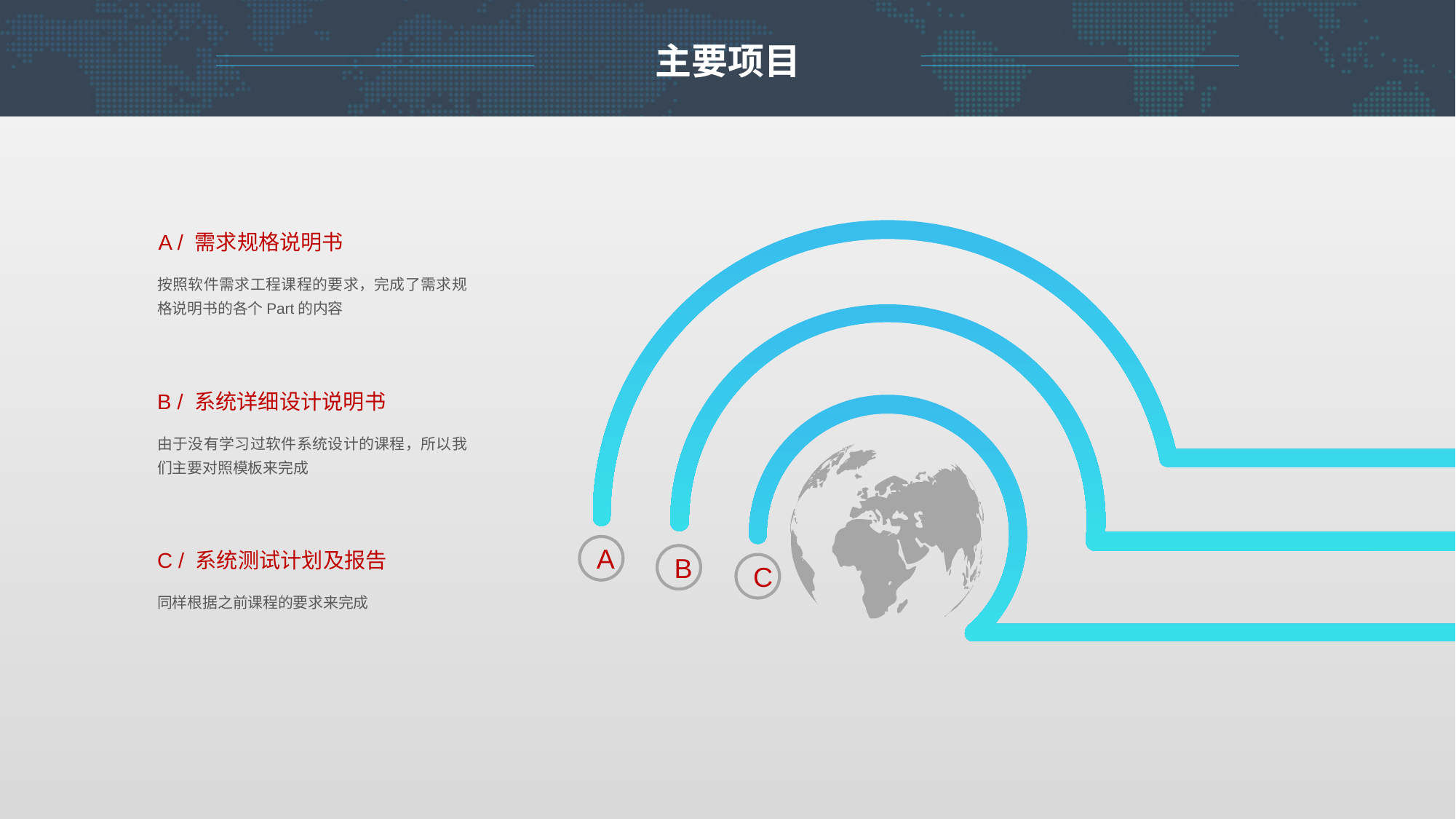

主要项目

A / 需求规格说明书
按照软件需求工程课程的要求，完成了需求规格说明书的各个Part的内容

B / 系统详细设计说明书

由于没有学习过软件系统设计的课程，所以我们主要对照模板来完成

A
C / 系统测试计划及报告
B
C
同样根据之前课程的要求来完成